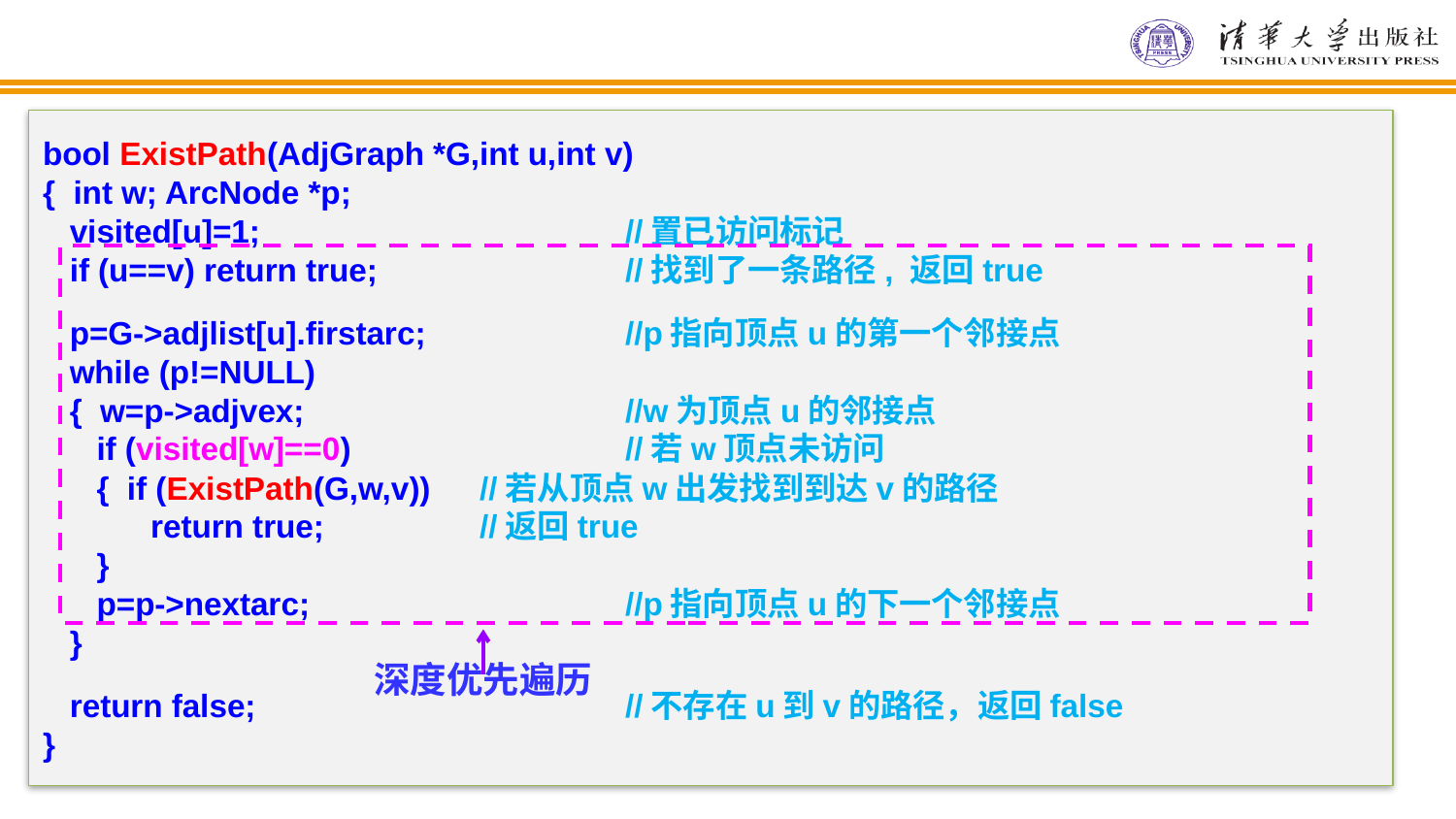

bool ExistPath(AdjGraph *G,int u,int v)
{  int w; ArcNode *p;
   visited[u]=1;			//置已访问标记
   if (u==v) return true;		//找到了一条路径, 返回true
   p=G->adjlist[u].firstarc;		//p指向顶点u的第一个邻接点
   while (p!=NULL)
   {  w=p->adjvex;			//w为顶点u的邻接点
      if (visited[w]==0)		//若w顶点未访问
      {  if (ExistPath(G,w,v))	//若从顶点w出发找到到达v的路径
            return true;		//返回true
      }
      p=p->nextarc;			//p指向顶点u的下一个邻接点
   }
   return false;			//不存在u到v的路径，返回false
}

深度优先遍历